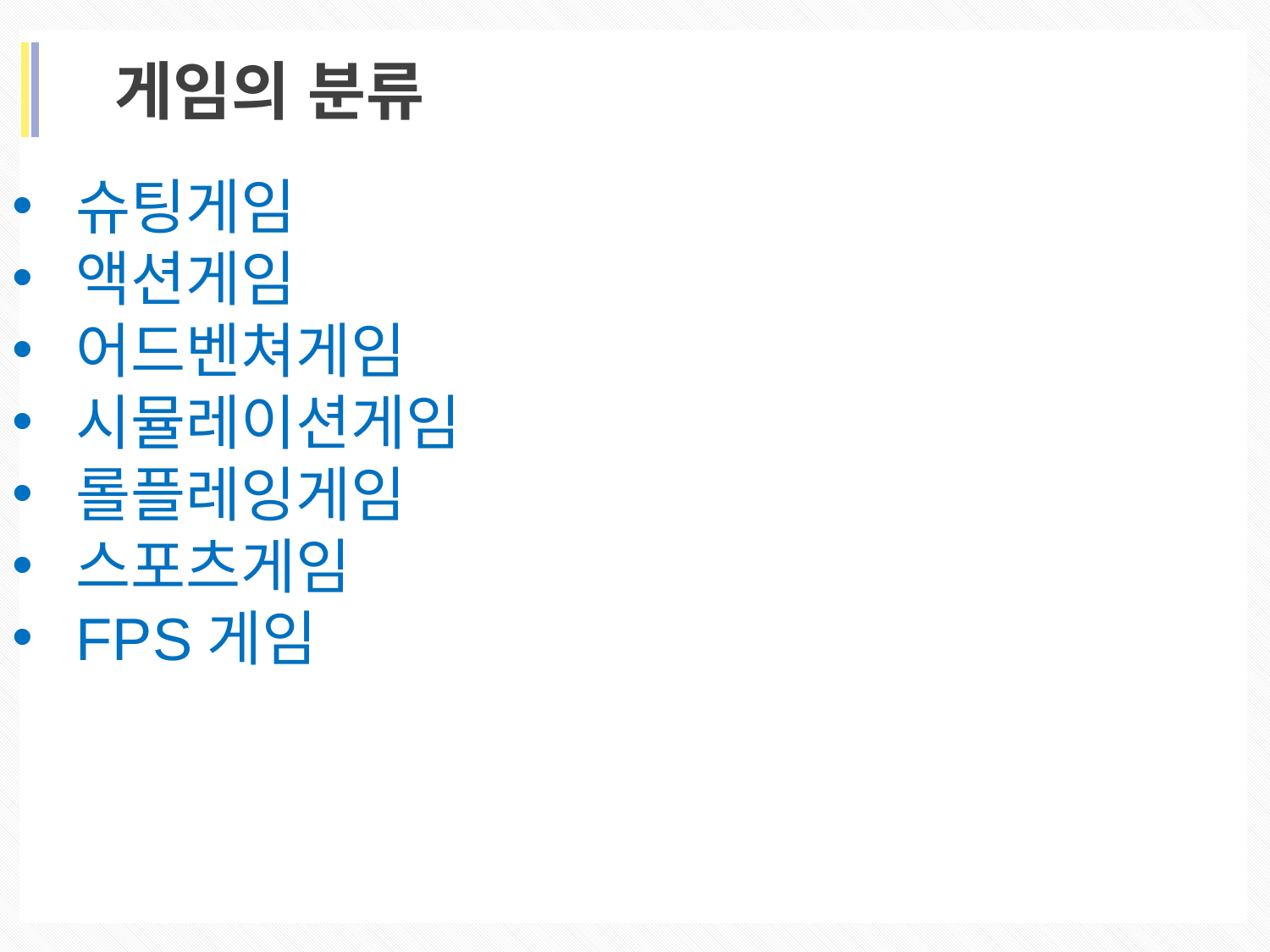

게임의 분류
슈팅게임
액션게임
어드벤쳐게임
시뮬레이션게임
롤플레잉게임
스포츠게임
FPS게임